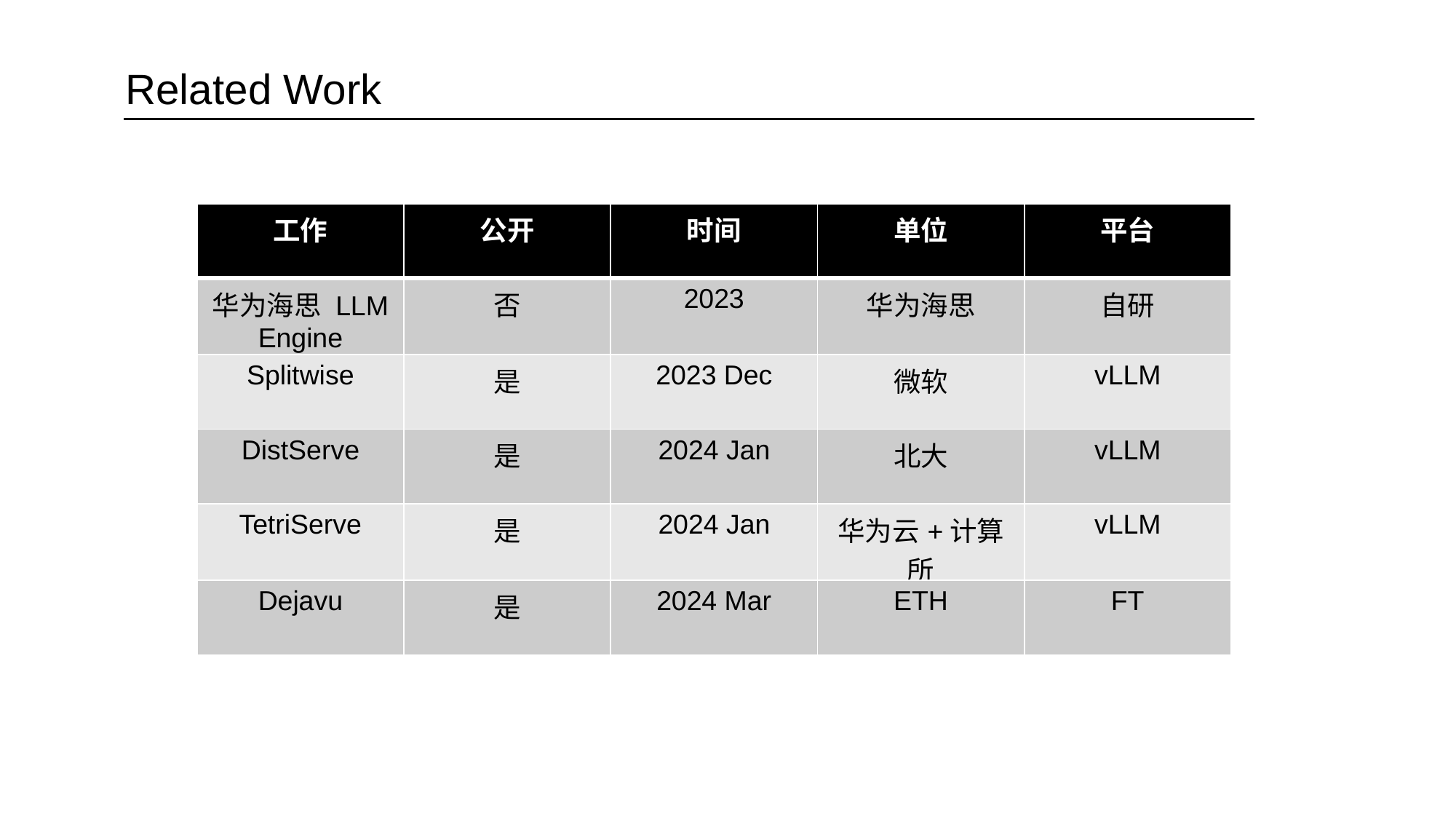

Related Work

| 工作 | 公开 | 时间 | 单位 | 平台 |
| --- | --- | --- | --- | --- |
| 华为海思 LLM Engine | 否 | 2023 | 华为海思 | 自研 |
| Splitwise | 是 | 2023 Dec | 微软 | vLLM |
| DistServe | 是 | 2024 Jan | 北大 | vLLM |
| TetriServe | 是 | 2024 Jan | 华为云+计算所 | vLLM |
| Dejavu | 是 | 2024 Mar | ETH | FT |